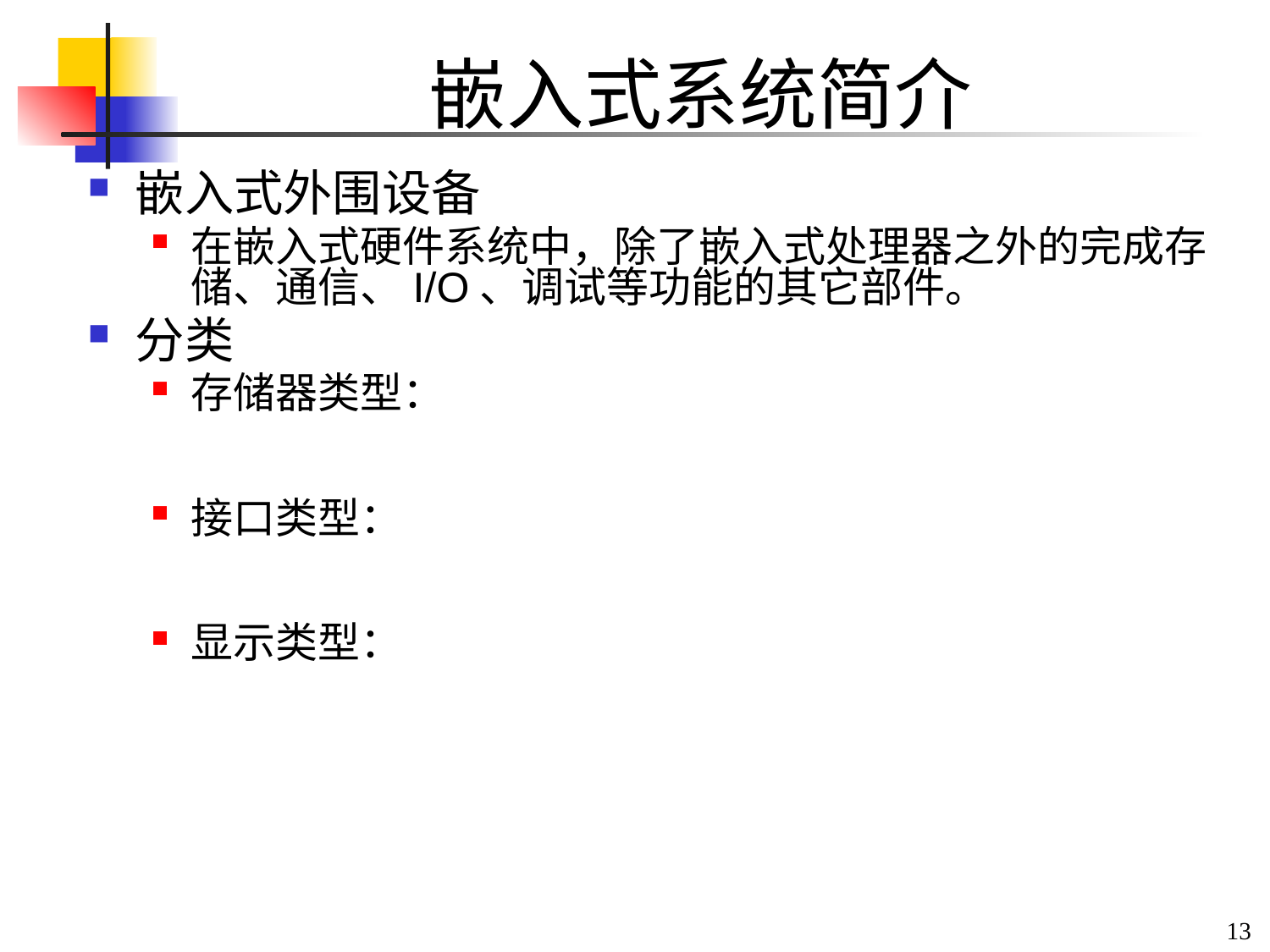

# 嵌入式系统简介
嵌入式外围设备
在嵌入式硬件系统中，除了嵌入式处理器之外的完成存储、通信、I/O、调试等功能的其它部件。
分类
存储器类型：

接口类型：

显示类型：